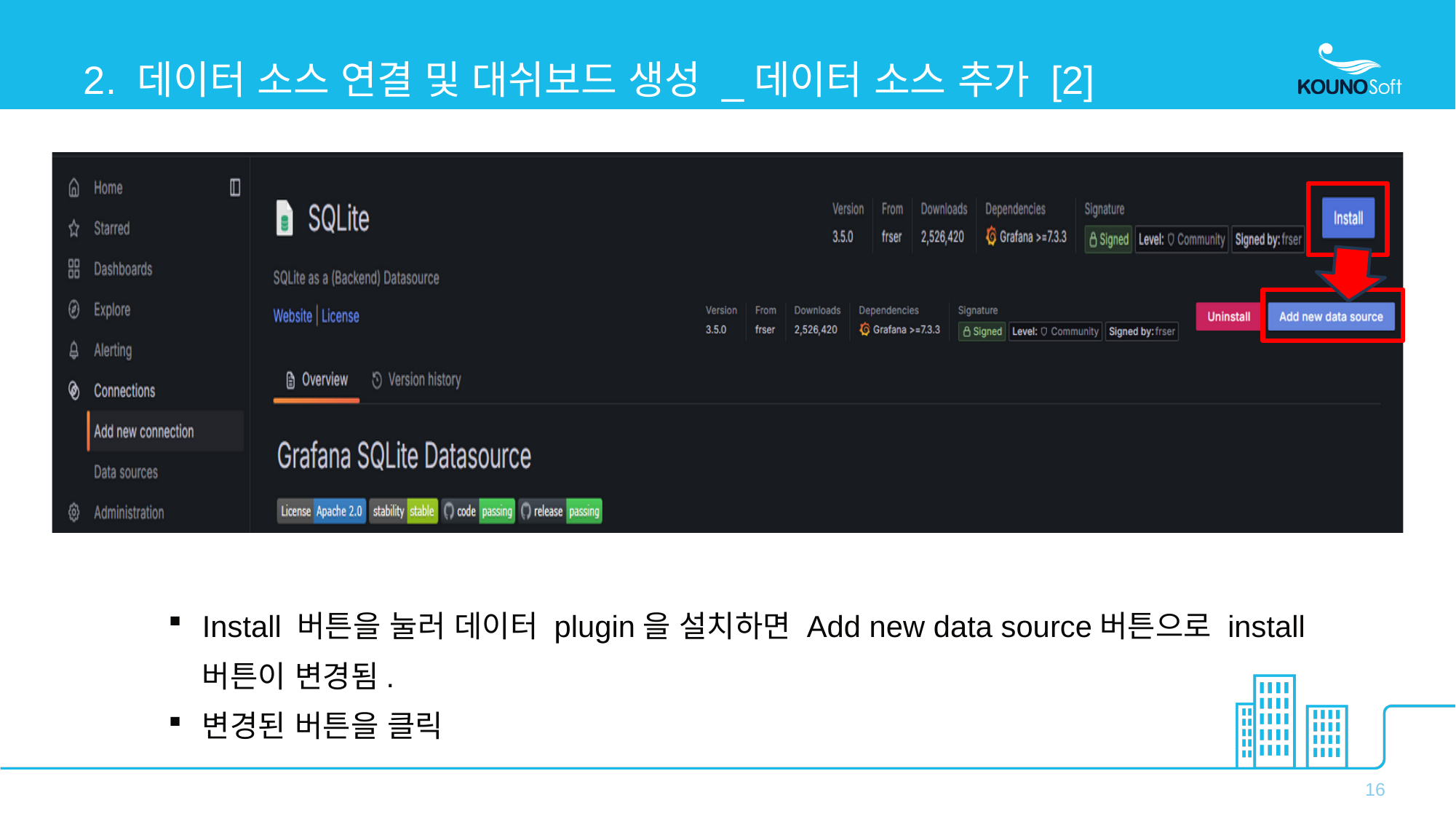

# 2. 데이터 소스 연결 및 대쉬보드 생성 _데이터 소스 추가 [2]

Install 버튼을 눌러 데이터 plugin을 설치하면 Add new data source버튼으로 install 버튼이 변경됨.
변경된 버튼을 클릭
16